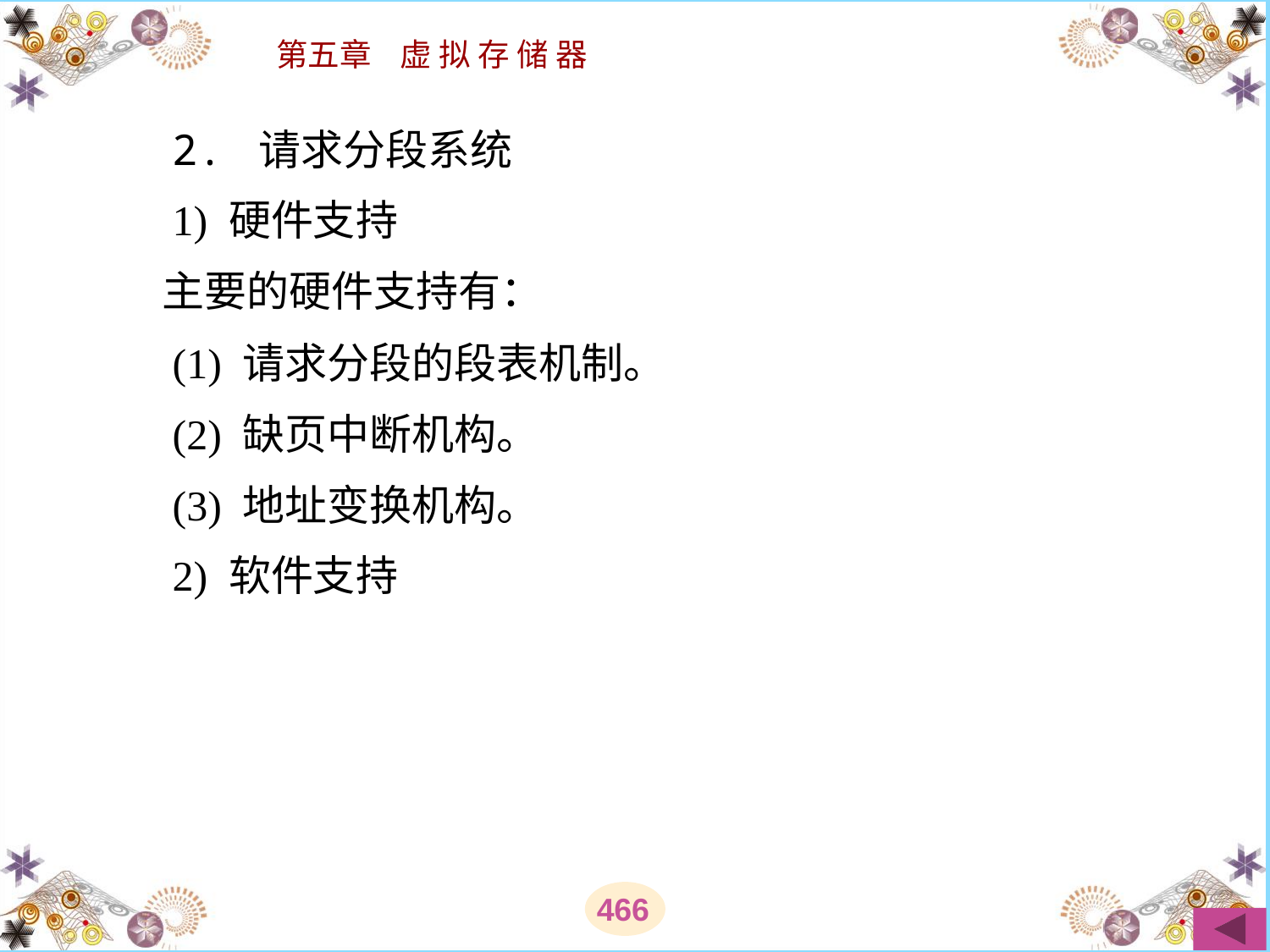

# 2. 请求分段系统 　　1) 硬件支持 　　主要的硬件支持有： 　　(1) 请求分段的段表机制。 　　(2) 缺页中断机构。 　　(3) 地址变换机构。 　　2) 软件支持